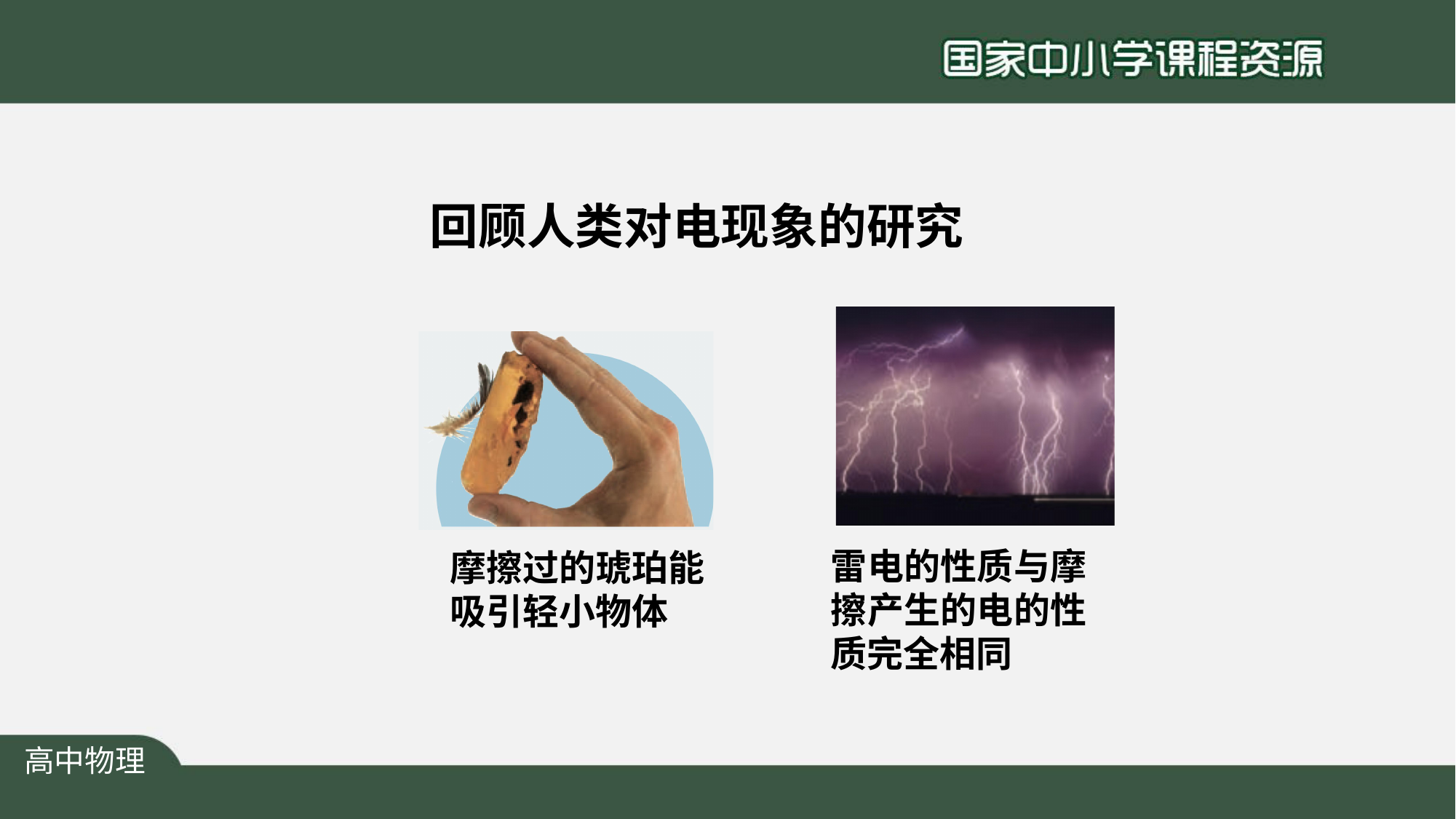

# 回顾人类对电现象的研究

雷电的性质与摩 擦产生的电的性 质完全相同
摩擦过的琥珀能 吸引轻小物体
高中物理